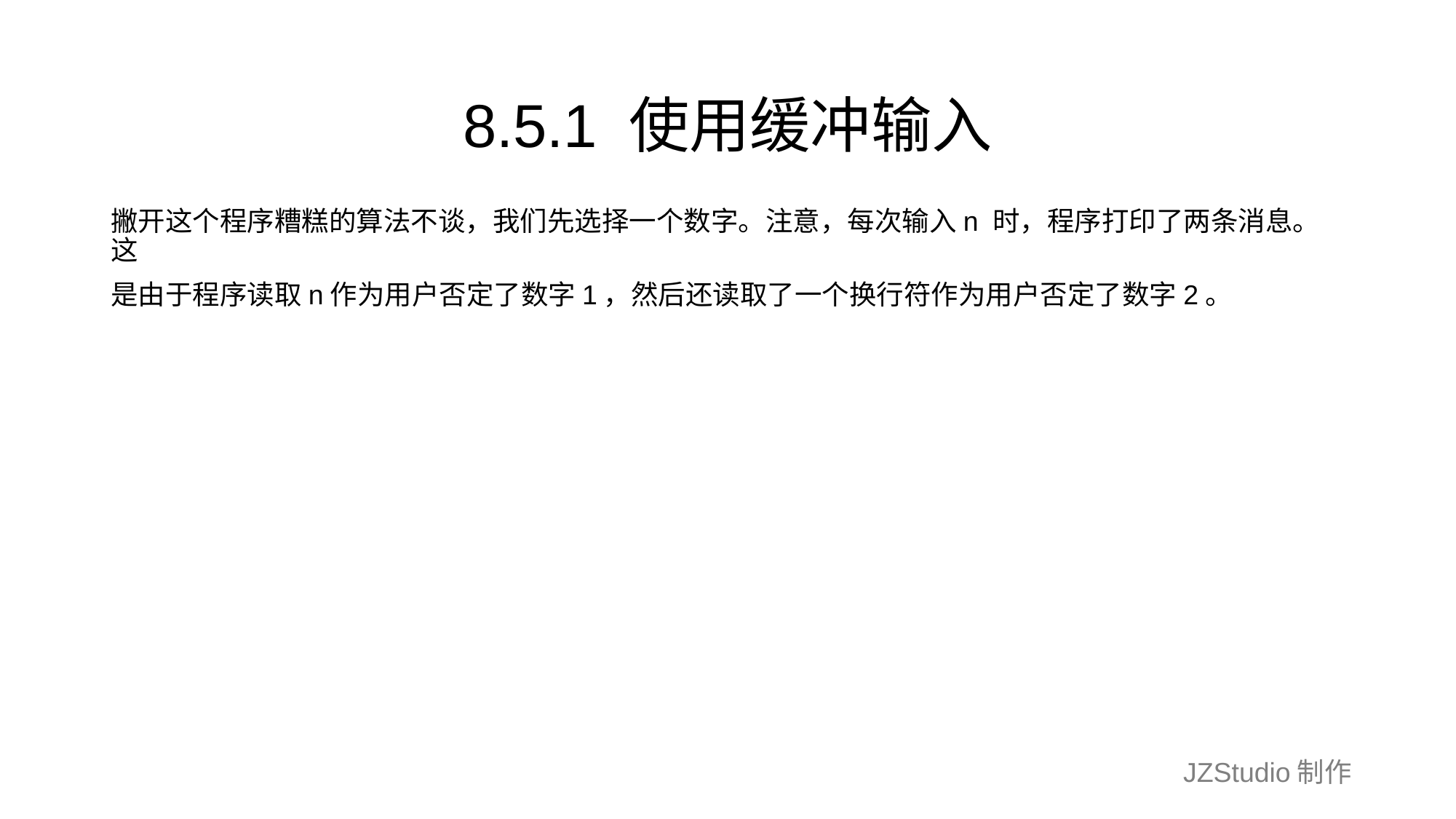

# 8.5.1 使用缓冲输入
撇开这个程序糟糕的算法不谈，我们先选择一个数字。注意，每次输入n 时，程序打印了两条消息。这
是由于程序读取n作为用户否定了数字1，然后还读取了一个换行符作为用户否定了数字2。